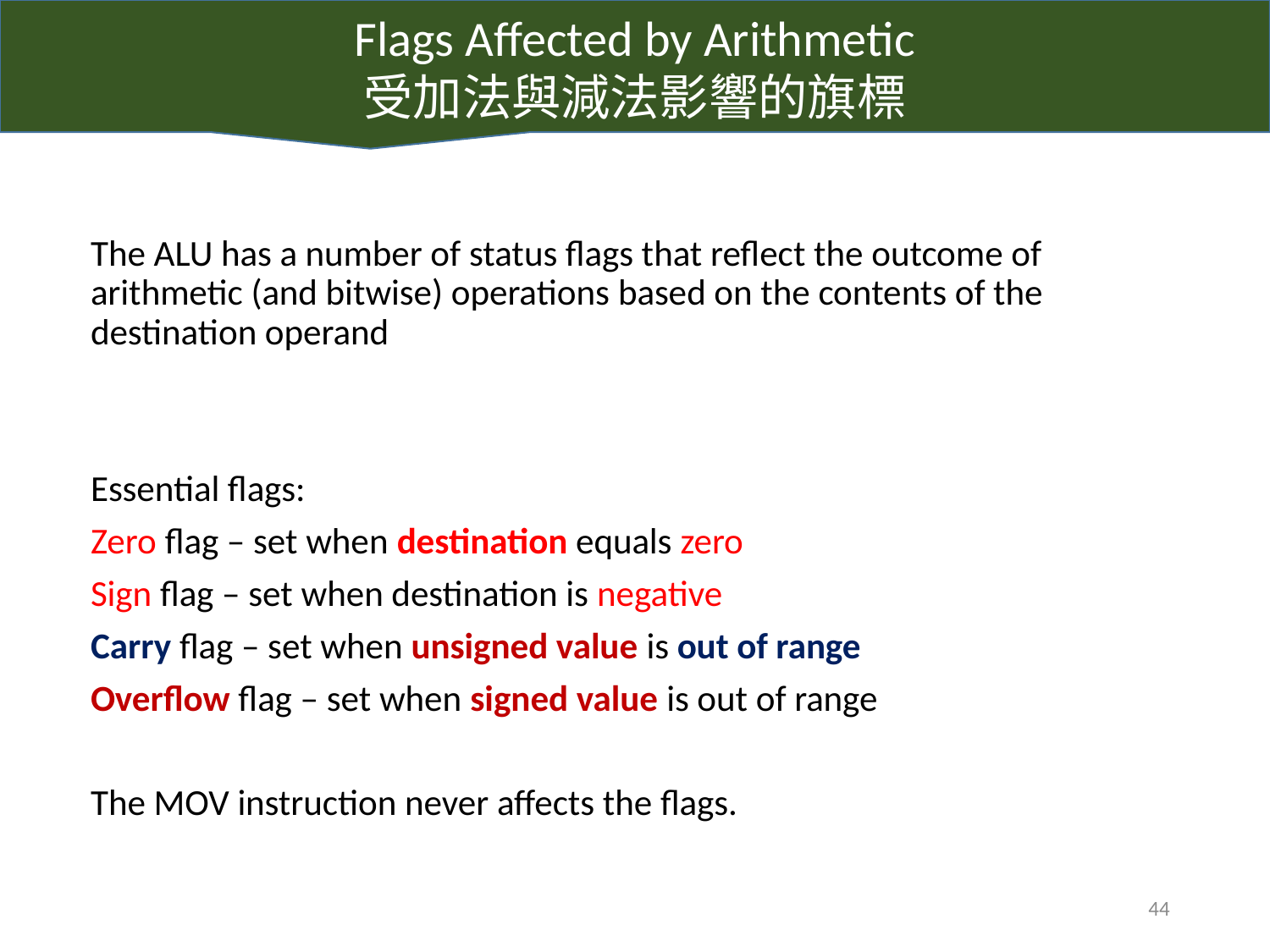

Flags Affected by Arithmetic
受加法與減法影響的旗標
The ALU has a number of status flags that reflect the outcome of arithmetic (and bitwise) operations based on the contents of the destination operand

Essential flags:
Zero flag – set when destination equals zero
Sign flag – set when destination is negative
Carry flag – set when unsigned value is out of range
Overflow flag – set when signed value is out of range

The MOV instruction never affects the flags.
44